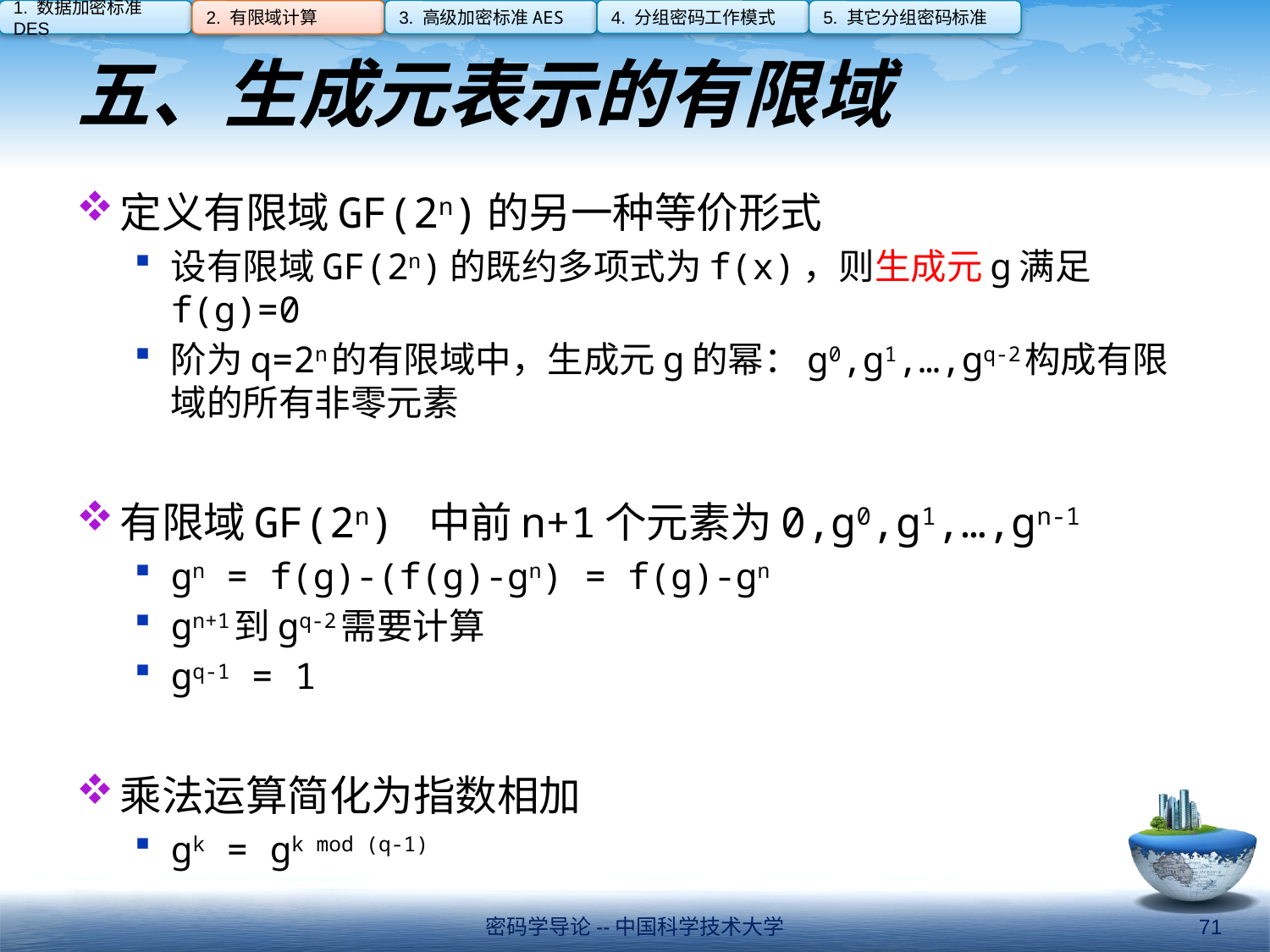

4. 分组密码工作模式
1. 数据加密标准DES
2. 有限域计算
3. 高级加密标准AES
5. 其它分组密码标准
# 五、生成元表示的有限域
定义有限域GF(2n)的另一种等价形式
设有限域GF(2n)的既约多项式为f(x)，则生成元g满足f(g)=0
阶为q=2n的有限域中，生成元g的幂：g0,g1,…,gq-2构成有限域的所有非零元素

有限域GF(2n) 中前n+1个元素为0,g0,g1,…,gn-1
gn = f(g)-(f(g)-gn) = f(g)-gn
gn+1到gq-2需要计算
gq-1 = 1

乘法运算简化为指数相加
gk = gk mod (q-1)
密码学导论--中国科学技术大学
71